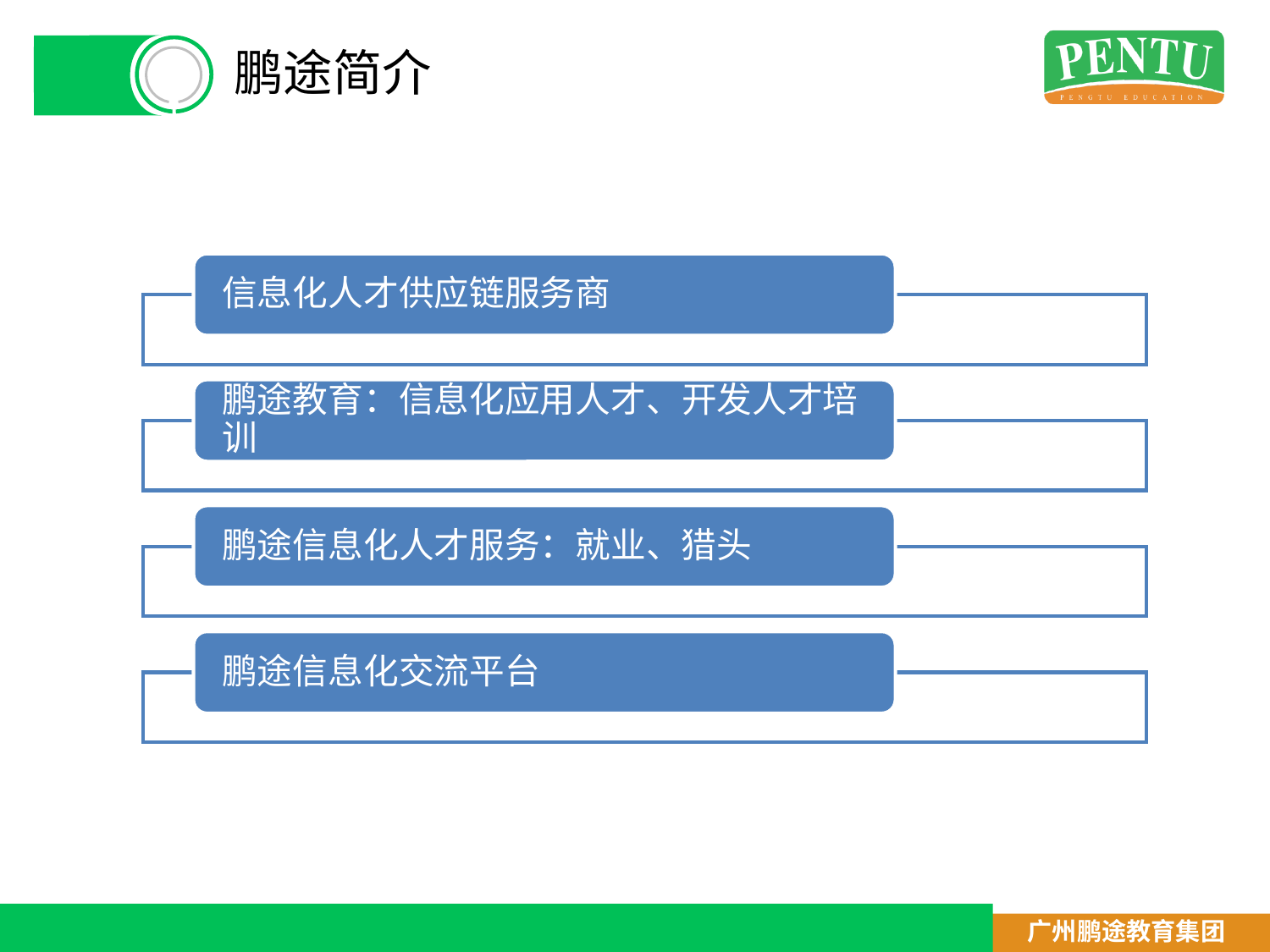

鹏途简介
# 鹏途简介

信息化人才供应链服务商

鹏途教育：信息化应用人才、开发人才培训

鹏途信息化人才服务：就业、猎头

鹏途信息化交流平台